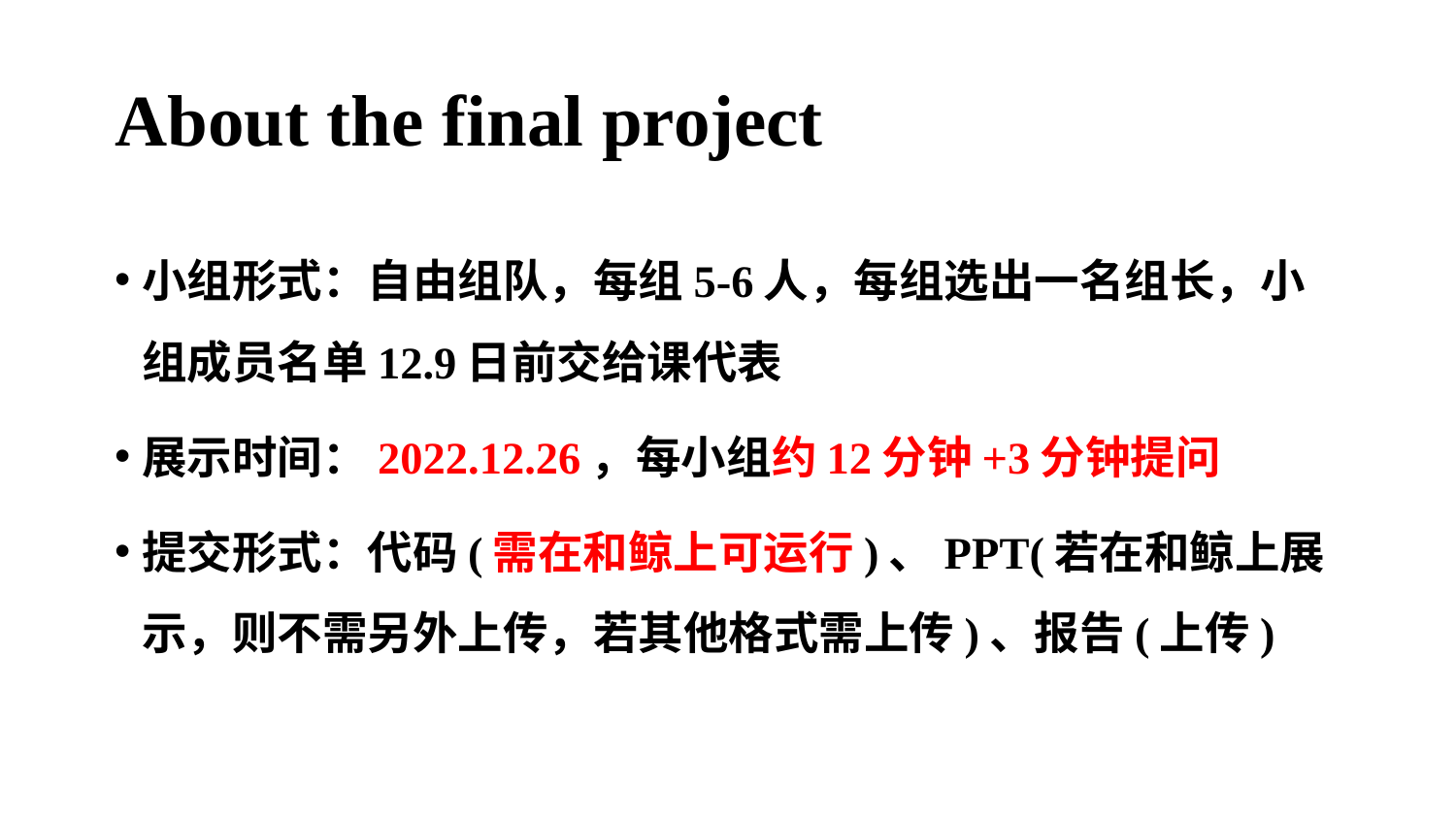

# About the final project
小组形式：自由组队，每组5-6人，每组选出一名组长，小组成员名单12.9日前交给课代表
展示时间：2022.12.26，每小组约12分钟+3分钟提问
提交形式：代码(需在和鲸上可运行)、PPT(若在和鲸上展示，则不需另外上传，若其他格式需上传)、报告(上传)